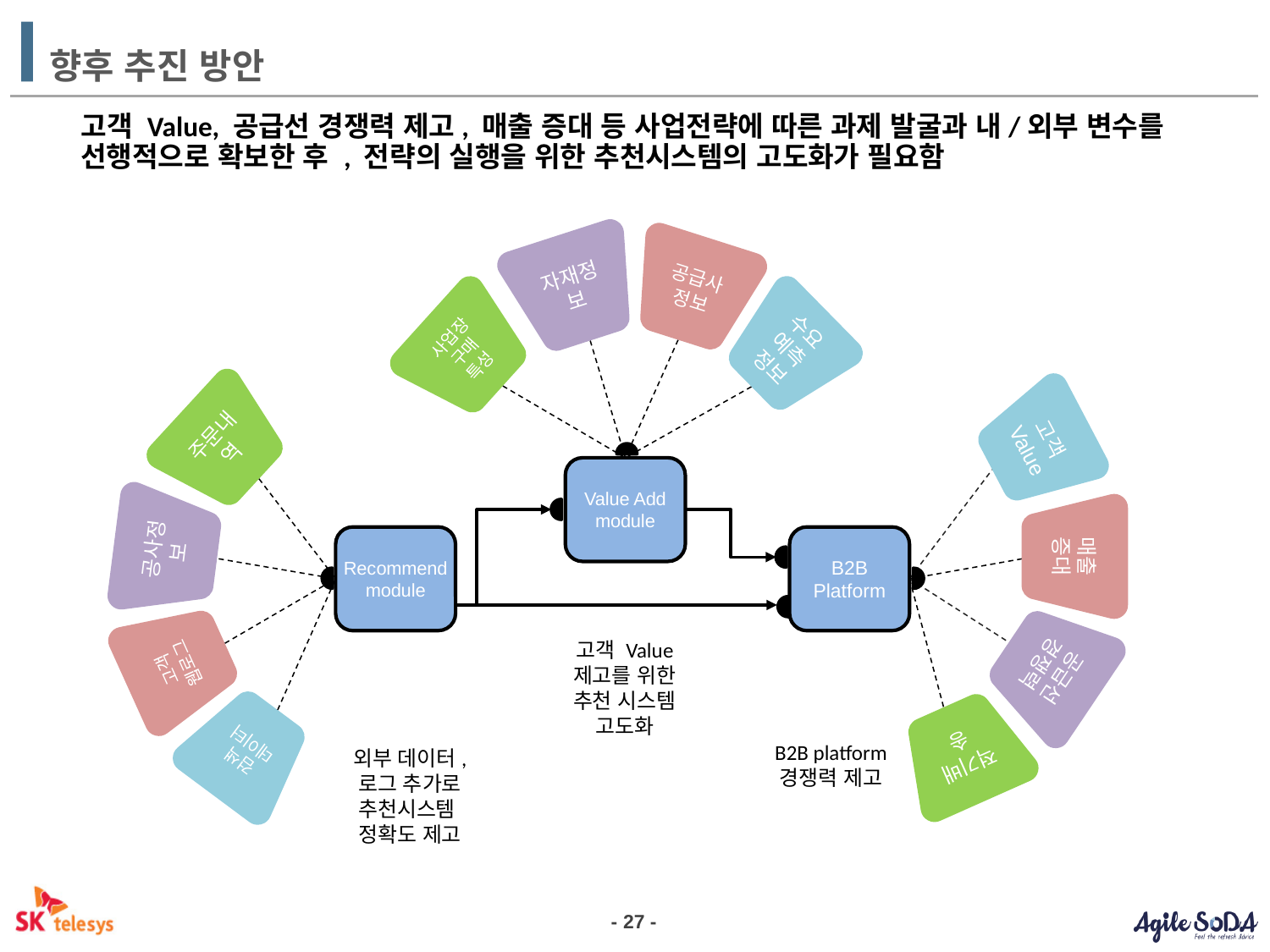

# 향후 추진 방안
고객 Value, 공급선 경쟁력 제고, 매출 증대 등 사업전략에 따른 과제 발굴과 내/외부 변수를 선행적으로 확보한 후 , 전략의 실행을 위한 추천시스템의 고도화가 필요함
자재정보
공급사
정보
수요예측정보
사업장구매
특성
고객
Value
주문내역

Value Add
module

공사정보
매출증대
Recommend
module
B2B Platform

고객 웹로그
고객 Value 제고를 위한
추천 시스템 고도화
공급선 경쟁력
검색 데이터
적기배송
B2B platform 경쟁력 제고
외부 데이터,
로그 추가로
추천시스템
정확도 제고